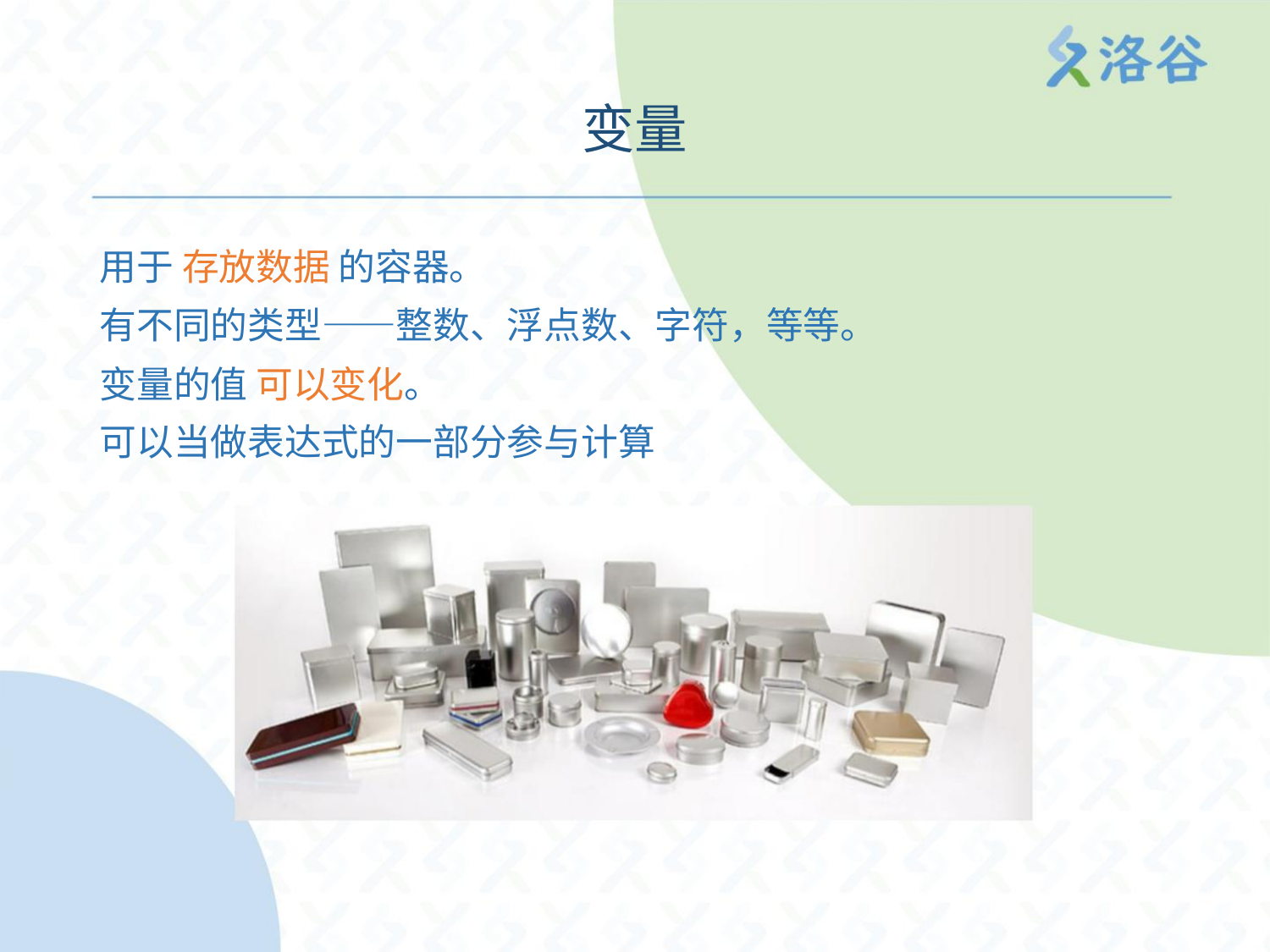

变量
用于 存放数据 的容器。
有不同的类型——整数、浮点数、字符，等等。
变量的值 可以变化。
可以当做表达式的一部分参与计算